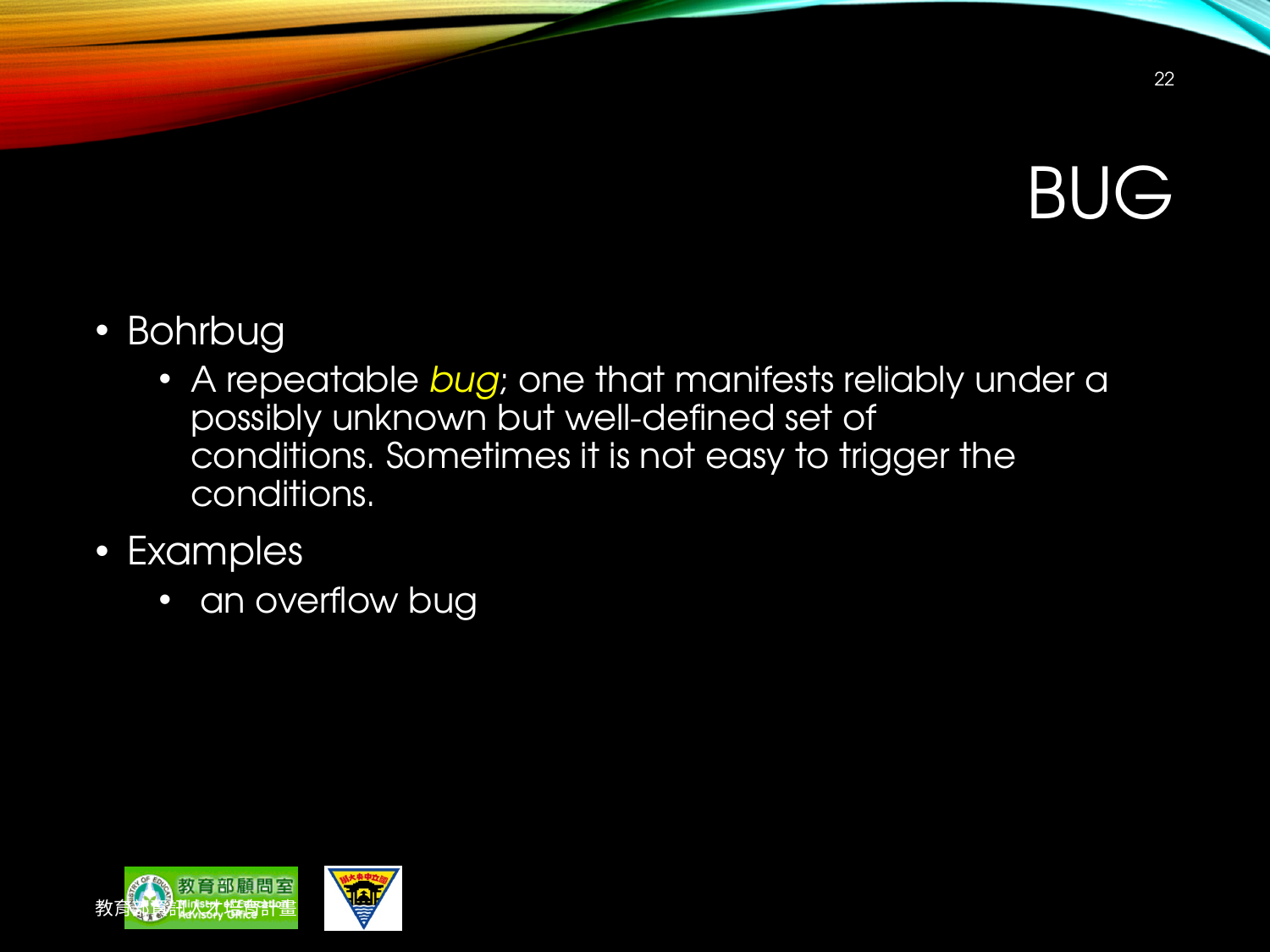

22
# bug
Bohrbug
A repeatable bug; one that manifests reliably under a possibly unknown but well-defined set of conditions. Sometimes it is not easy to trigger the conditions.
Examples
 an overflow bug

教育部資訊人才培育計畫